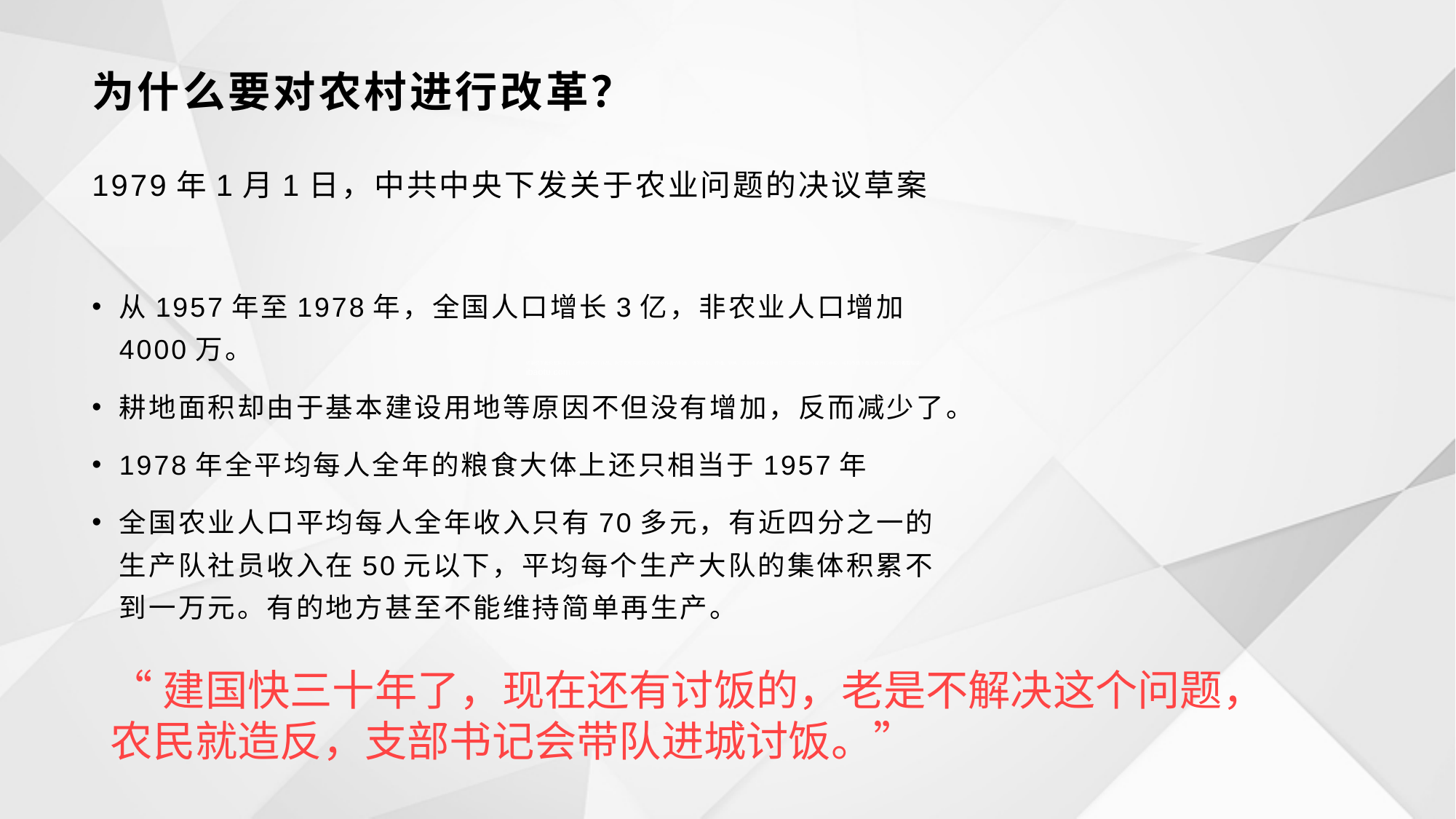

# 为什么要对农村进行改革？
1979年1月1日，中共中央下发关于农业问题的决议草案

从1957年至1978年，全国人口增长3亿，非农业人口增加4000万。
耕地面积却由于基本建设用地等原因不但没有增加，反而减少了。
1978年全平均每人全年的粮食大体上还只相当于1957年
全国农业人口平均每人全年收入只有70多元，有近四分之一的生产队社员收入在50元以下，平均每个生产大队的集体积累不到一万元。有的地方甚至不能维持简单再生产。
“建国快三十年了，现在还有讨饭的，老是不解决这个问题，农民就造反，支部书记会带队进城讨饭。”